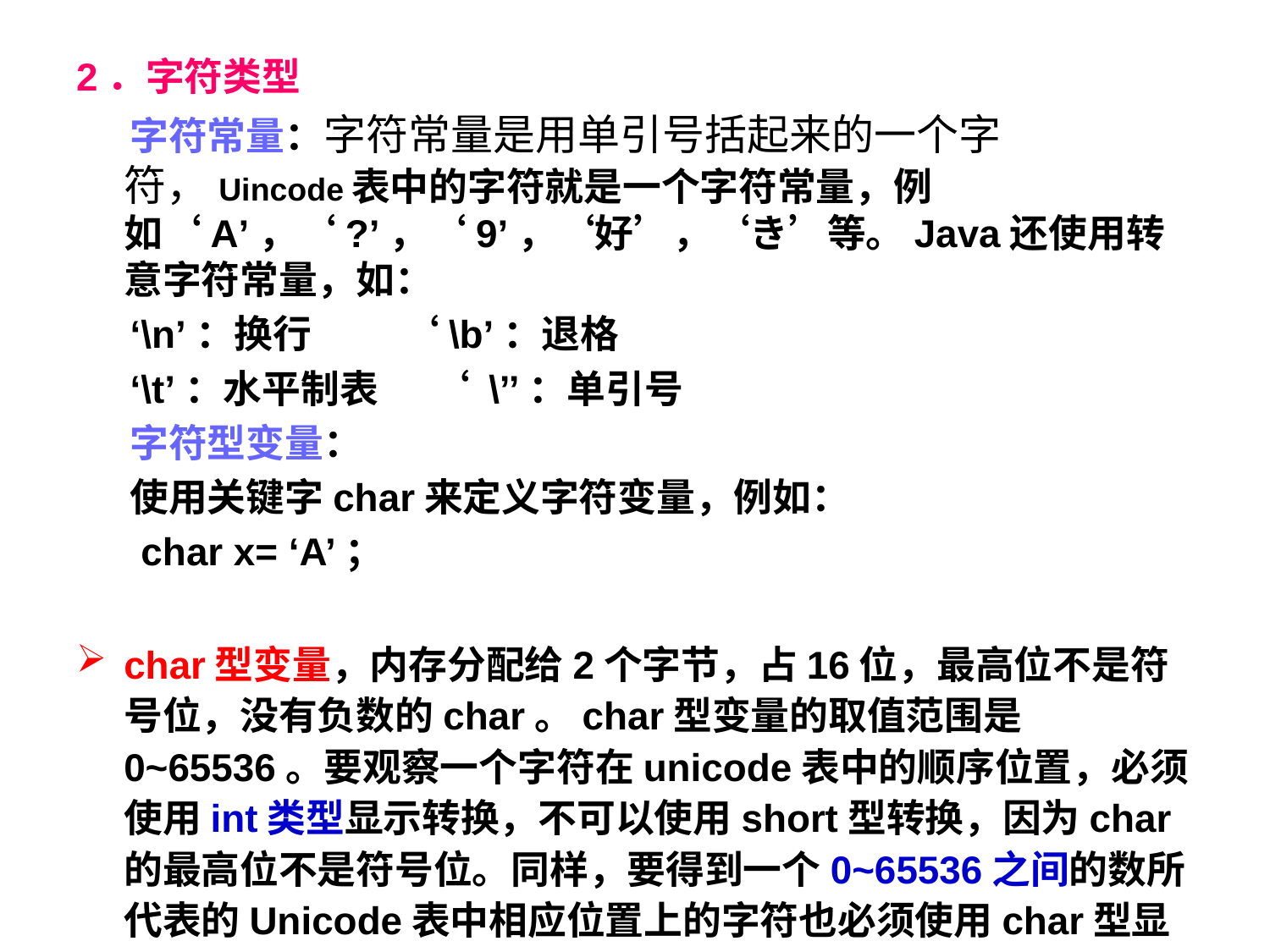

2．字符类型
     字符常量：字符常量是用单引号括起来的一个字符，Uincode表中的字符就是一个字符常量，例如‘A’，‘?’，‘9’，‘好’，‘き’等。Java还使用转意字符常量，如：
     ‘\n’：换行          ‘\b’：退格
     ‘\t’：水平制表      ‘ \’’：单引号
     字符型变量：
     使用关键字char来定义字符变量，例如：
      char x= ‘A’；

char型变量，内存分配给2个字节，占16位，最高位不是符号位，没有负数的char。char型变量的取值范围是0~65536。要观察一个字符在unicode表中的顺序位置，必须使用int类型显示转换，不可以使用short型转换，因为char的最高位不是符号位。同样，要得到一个0~65536之间的数所代表的Unicode表中相应位置上的字符也必须使用char型显示转换。